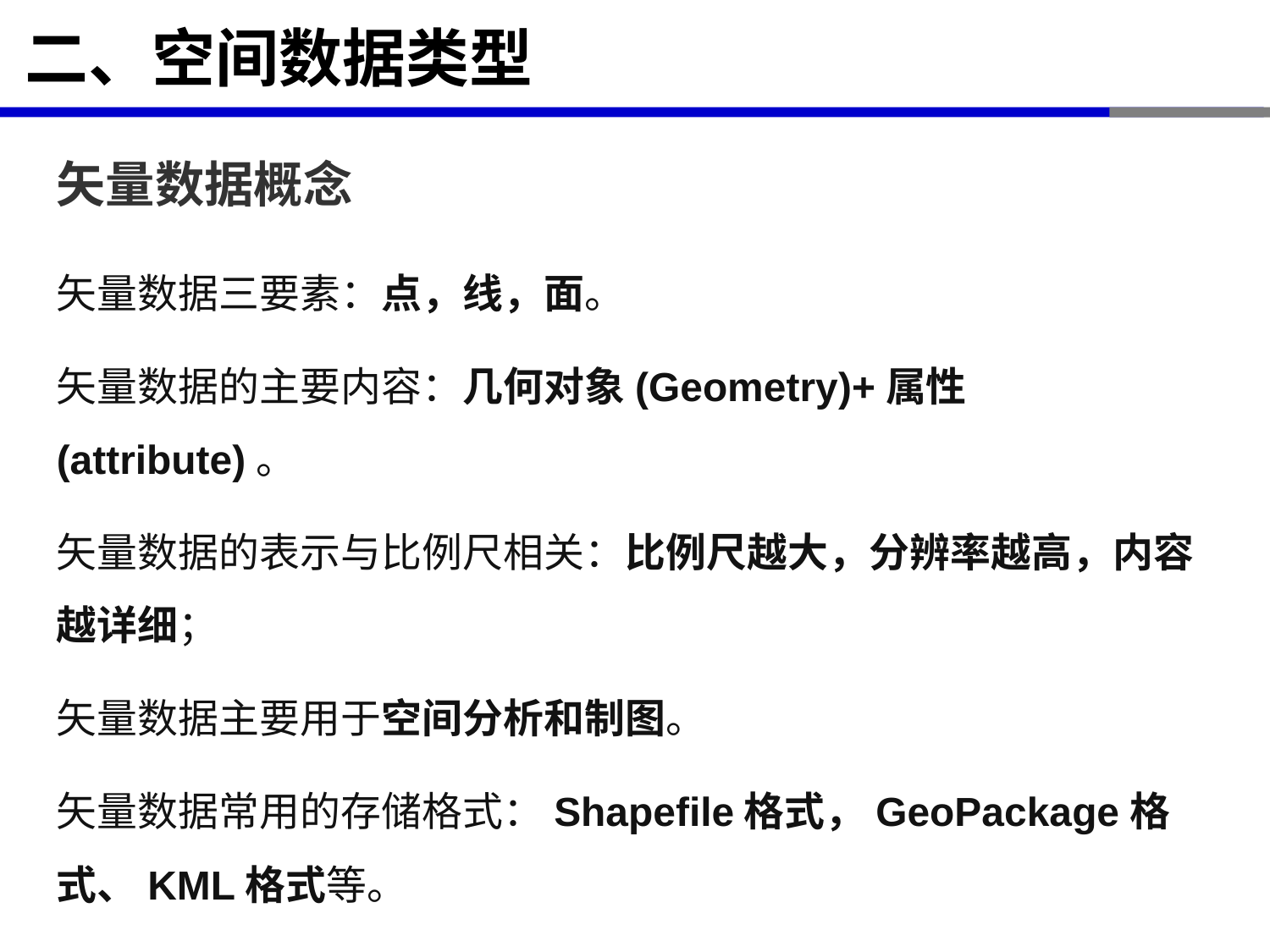

# 二、空间数据类型
矢量数据概念
矢量数据三要素：点，线，面。
矢量数据的主要内容：几何对象(Geometry)+属性(attribute)。
矢量数据的表示与比例尺相关：比例尺越大，分辨率越高，内容越详细；
矢量数据主要用于空间分析和制图。
矢量数据常用的存储格式：Shapefile格式，GeoPackage格式、KML格式等。